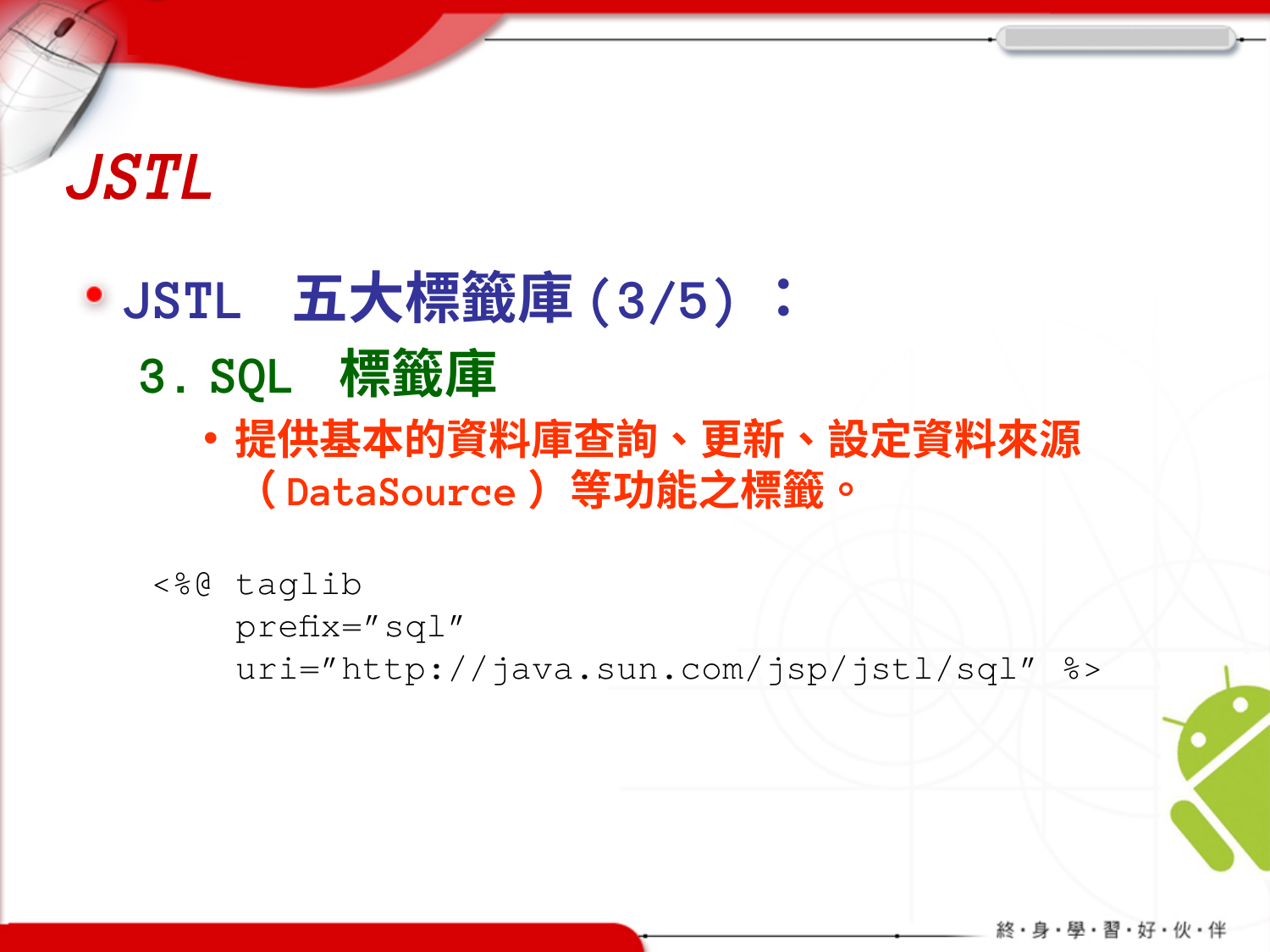

# JSTL
JSTL 五大標籤庫(3/5)：
SQL 標籤庫
提供基本的資料庫查詢、更新、設定資料來源（DataSource）等功能之標籤。
<%@ taglib
    prefix=”sql”
    uri=”http://java.sun.com/jsp/jstl/sql” %>